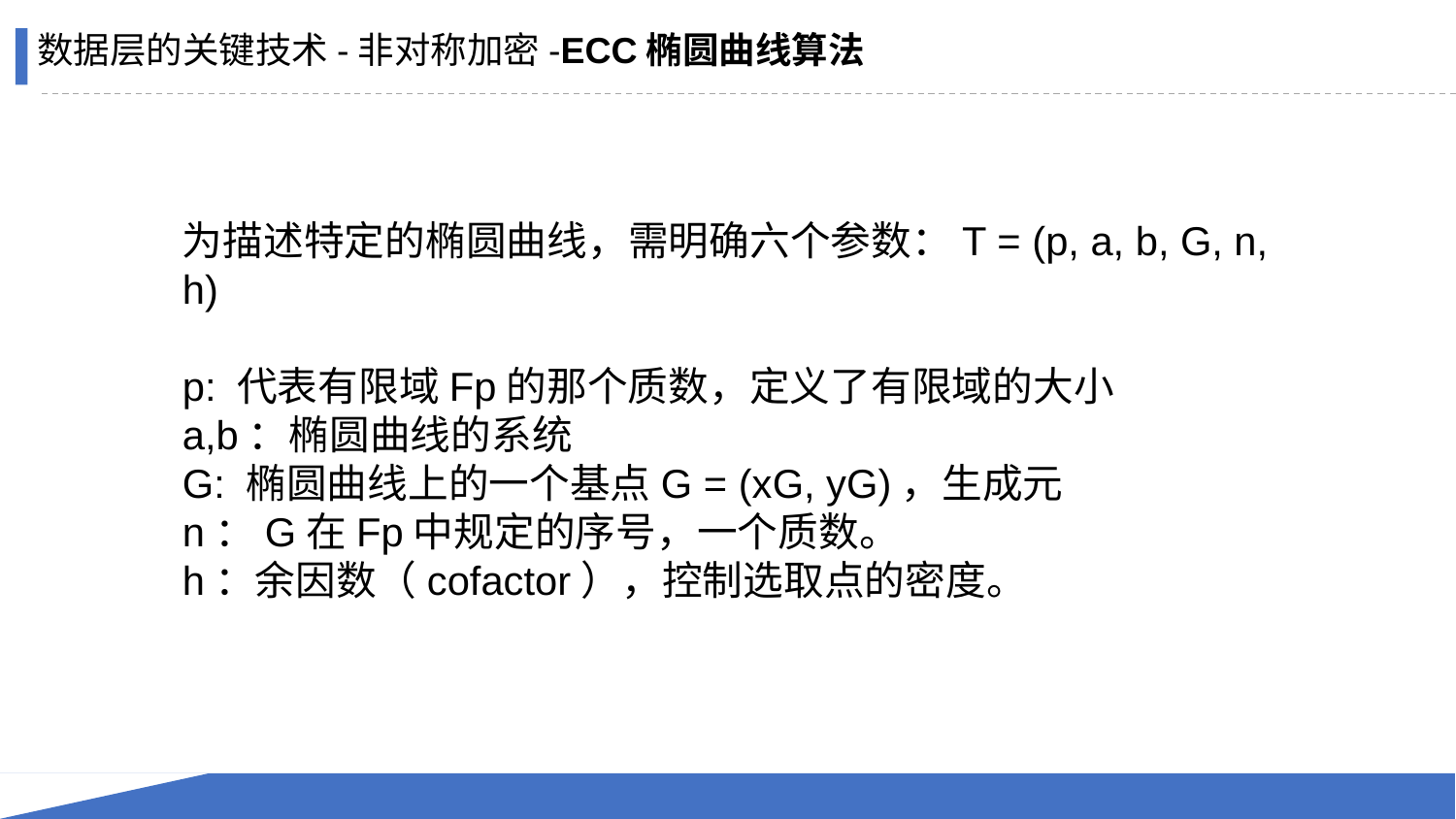

数据层的关键技术-非对称加密-ECC椭圆曲线算法

为描述特定的椭圆曲线，需明确六个参数：T = (p, a, b, G, n, h)

p: 代表有限域Fp的那个质数，定义了有限域的大小
a,b：椭圆曲线的系统
G: 椭圆曲线上的一个基点G = (xG, yG)，生成元
n：G在Fp中规定的序号，一个质数。
h：余因数（cofactor），控制选取点的密度。

52